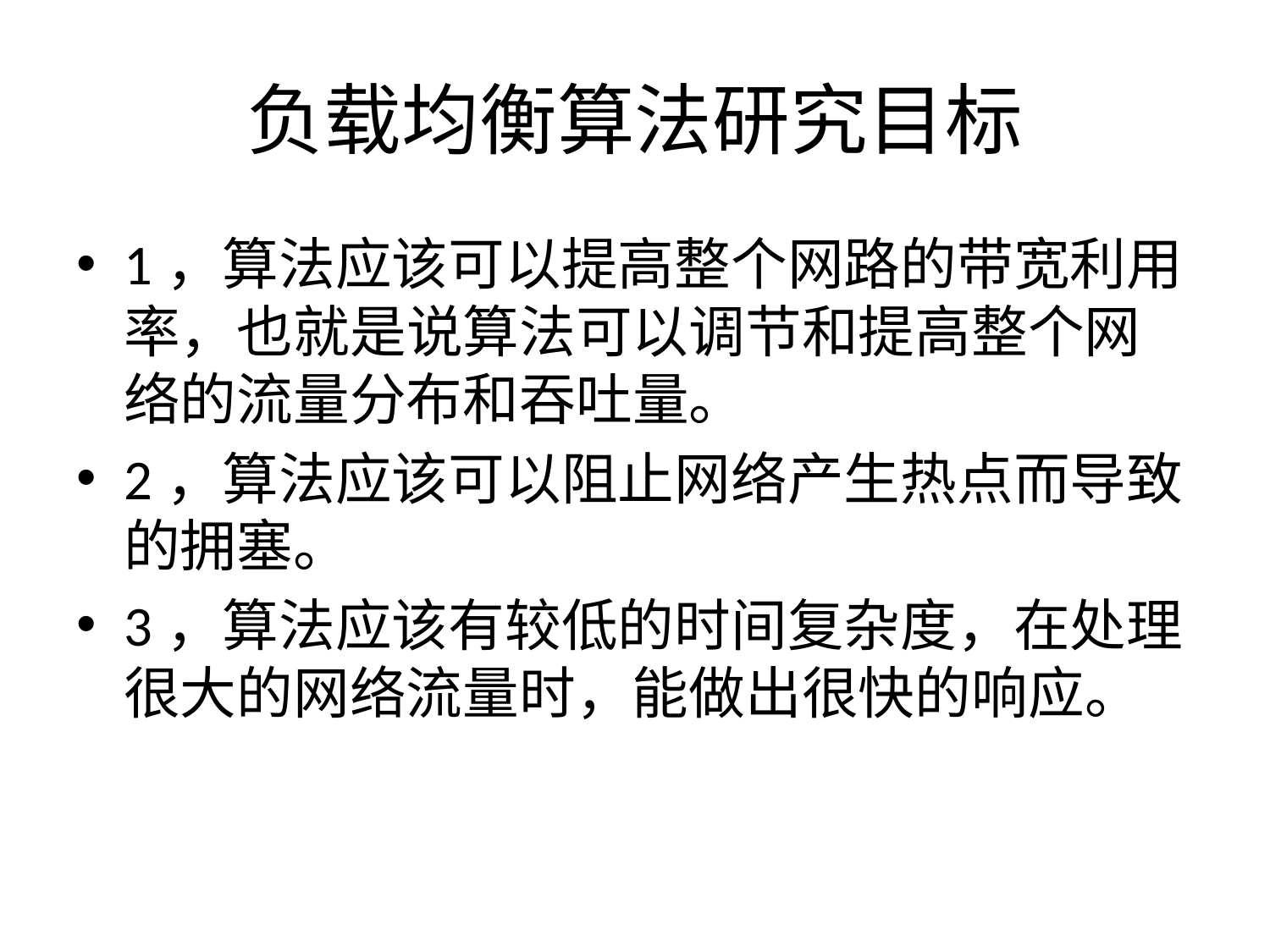

# 负载均衡算法研究目标
1，算法应该可以提高整个网路的带宽利用率，也就是说算法可以调节和提高整个网络的流量分布和吞吐量。
2，算法应该可以阻止网络产生热点而导致的拥塞。
3，算法应该有较低的时间复杂度，在处理很大的网络流量时，能做出很快的响应。